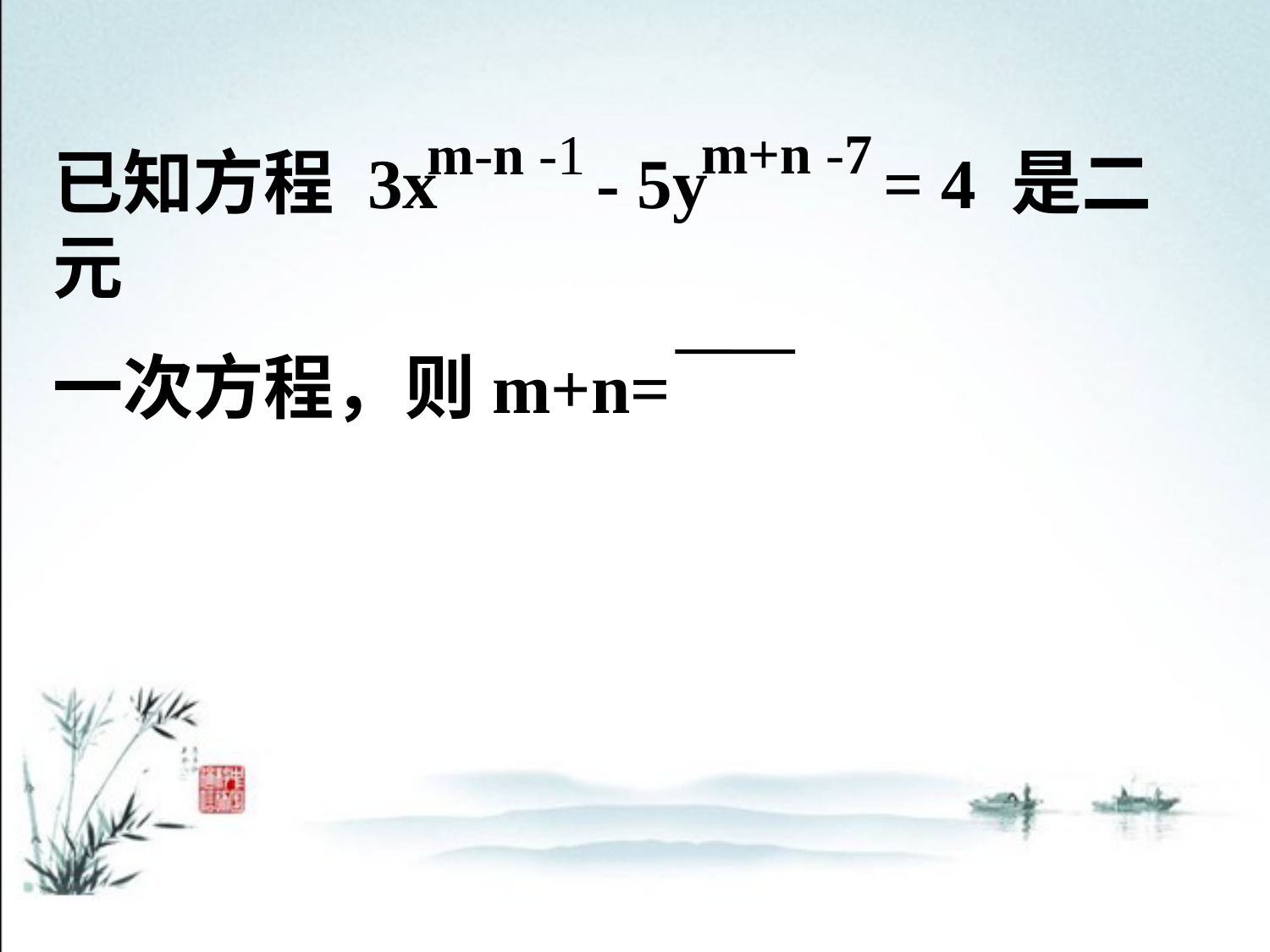

m+n -7
m-n -1
已知方程 3x         - 5y          = 4 是二元
一次方程，则m+n=